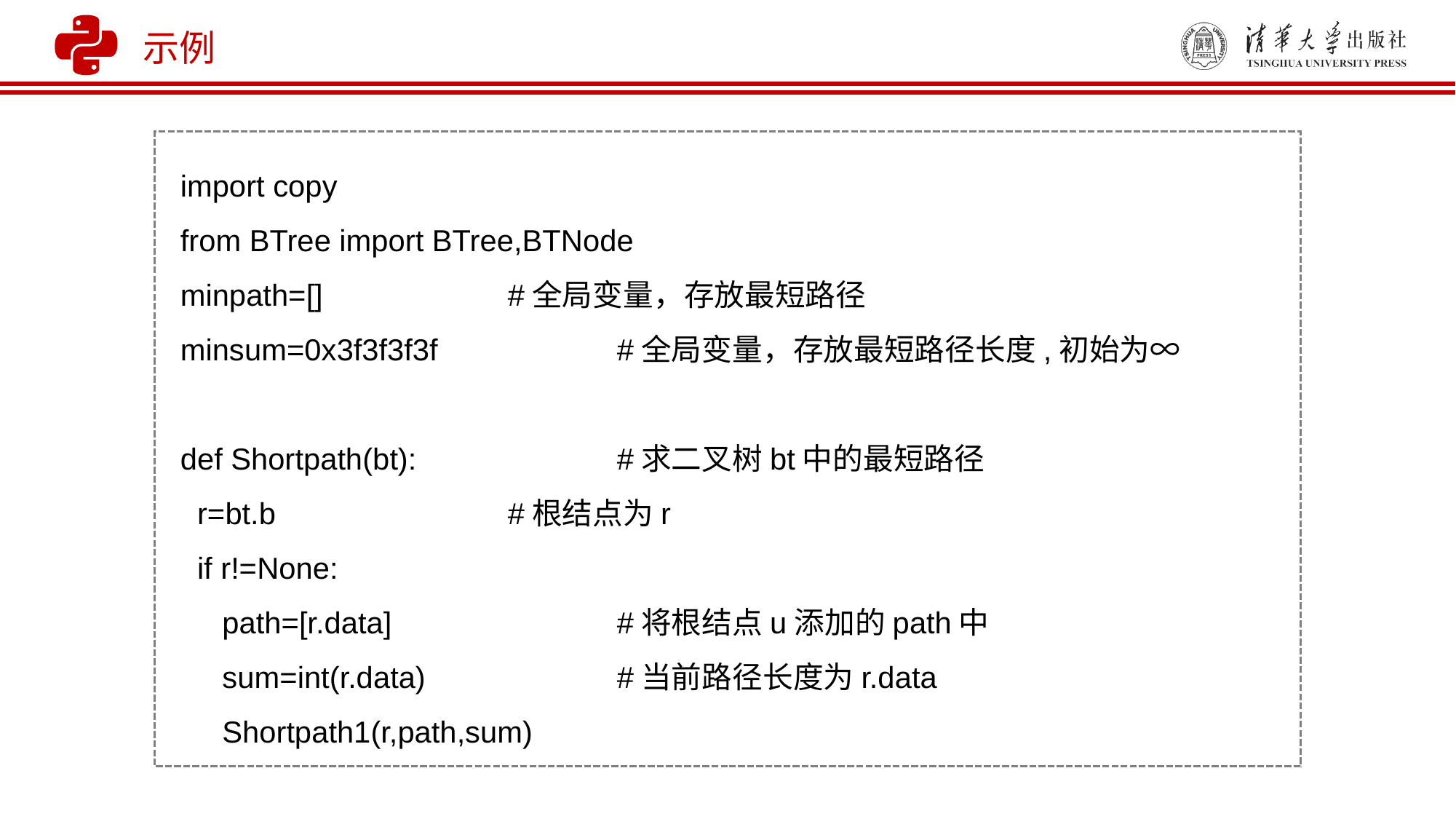

示例
import copy
from BTree import BTree,BTNode
minpath=[]                   	#全局变量，存放最短路径
minsum=0x3f3f3f3f              	#全局变量，存放最短路径长度,初始为∞

def Shortpath(bt):            	#求二叉树bt中的最短路径
  r=bt.b                        	#根结点为r
  if r!=None:
     path=[r.data]              	#将根结点u添加的path中
     sum=int(r.data)            	#当前路径长度为r.data
     Shortpath1(r,path,sum)